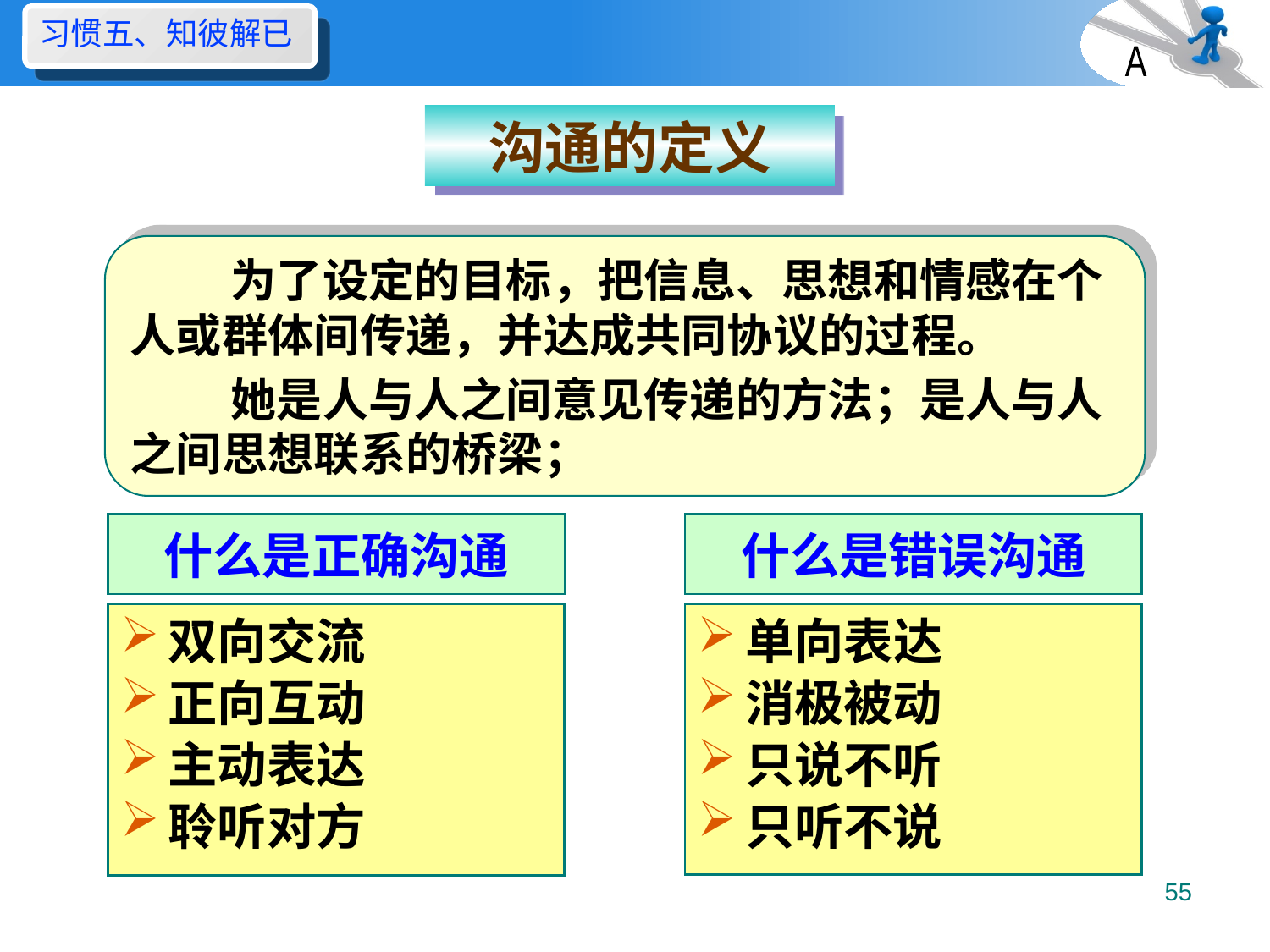

习惯五、知彼解已
A
沟通的定义
为了设定的目标，把信息、思想和情感在个人或群体间传递，并达成共同协议的过程。
她是人与人之间意见传递的方法；是人与人之间思想联系的桥梁；
什么是正确沟通
什么是错误沟通
双向交流
正向互动
主动表达
聆听对方
单向表达
消极被动
只说不听
只听不说
55